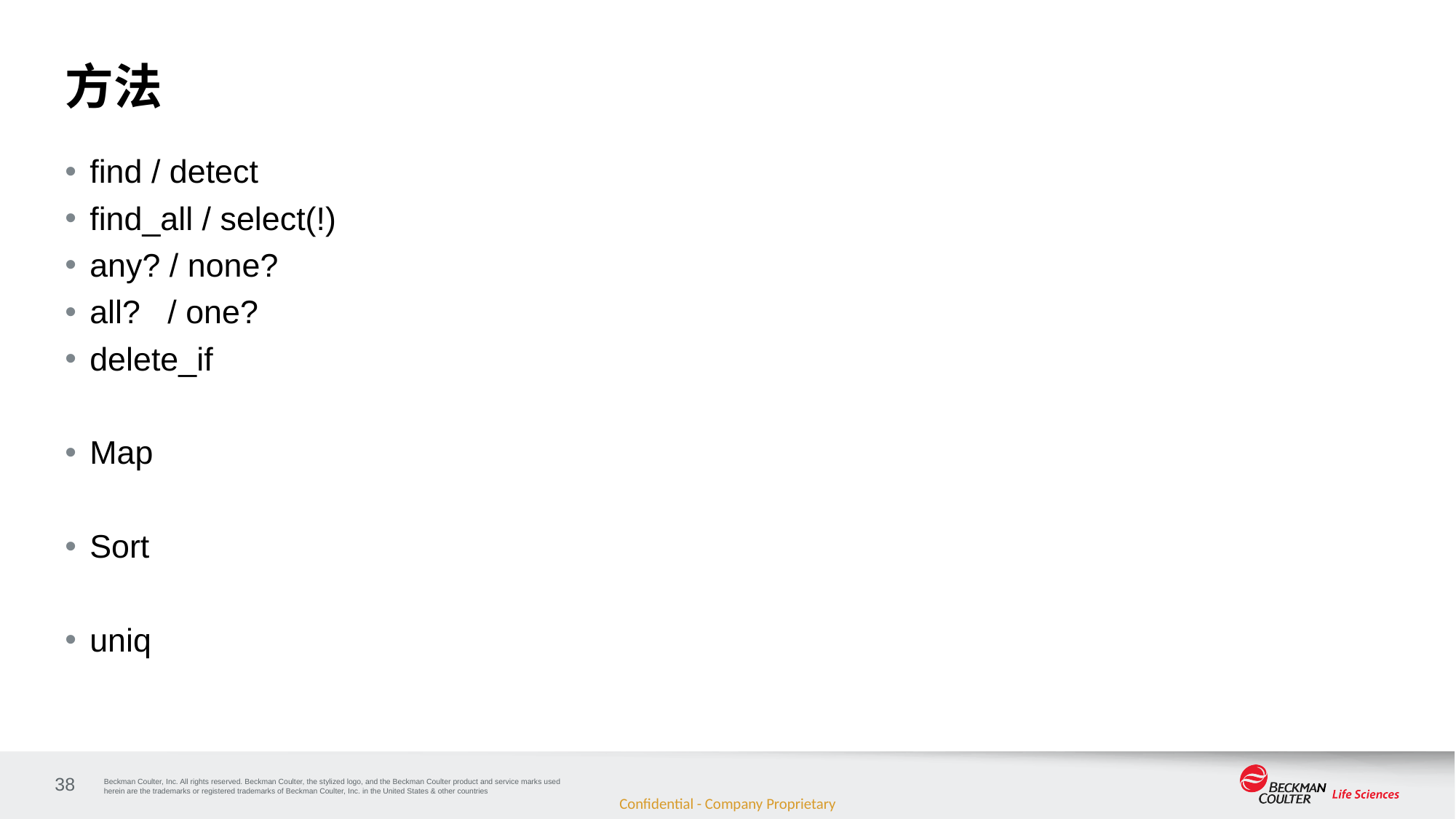

# 方法
find / detect
find_all / select(!)
any? / none?
all?   / one?
delete_if

Map

Sort

uniq